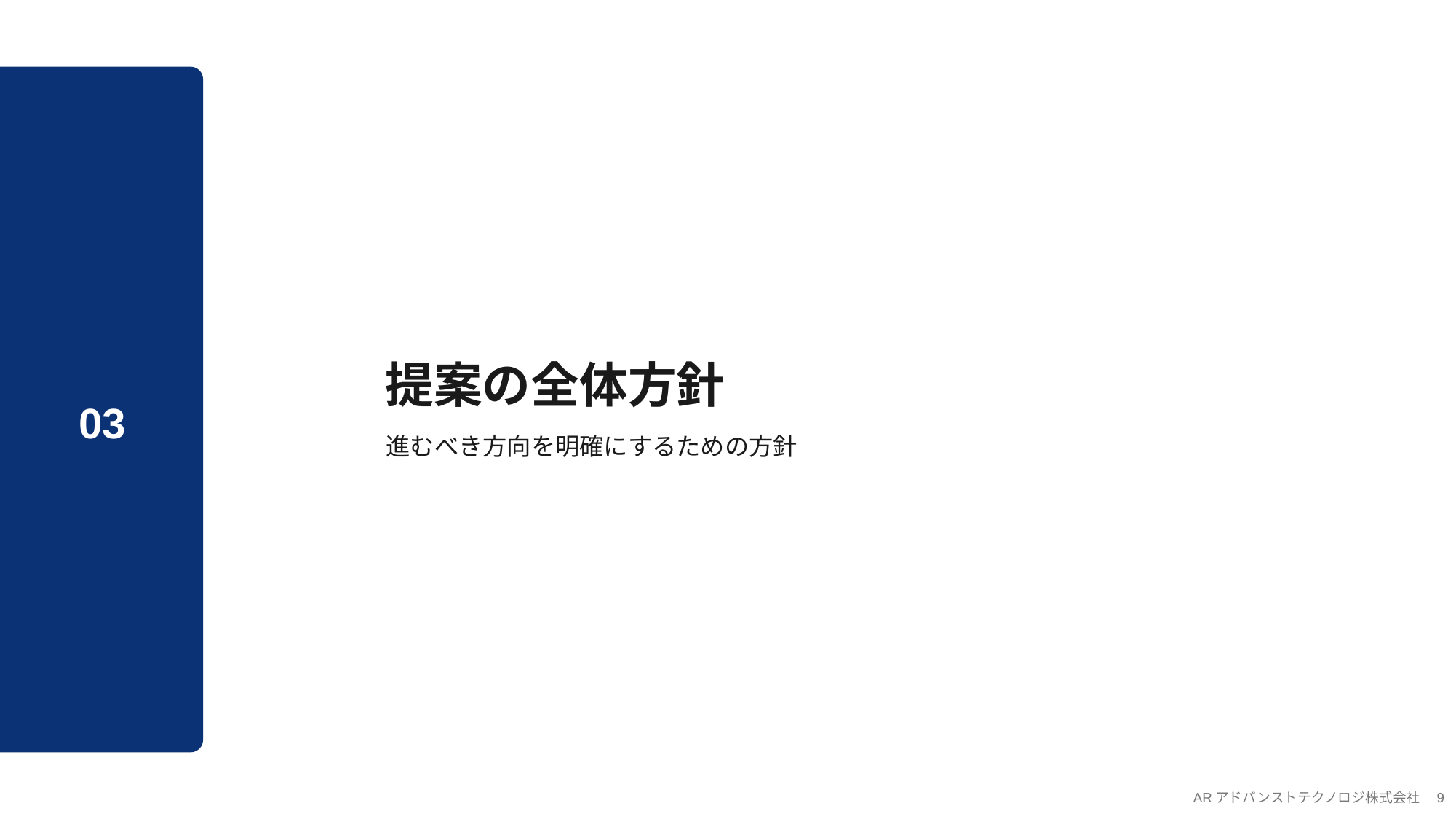

提案の全体方針
03
進むべき方向を明確にするための方針
ARアドバンストテクノロジ株式会社　9